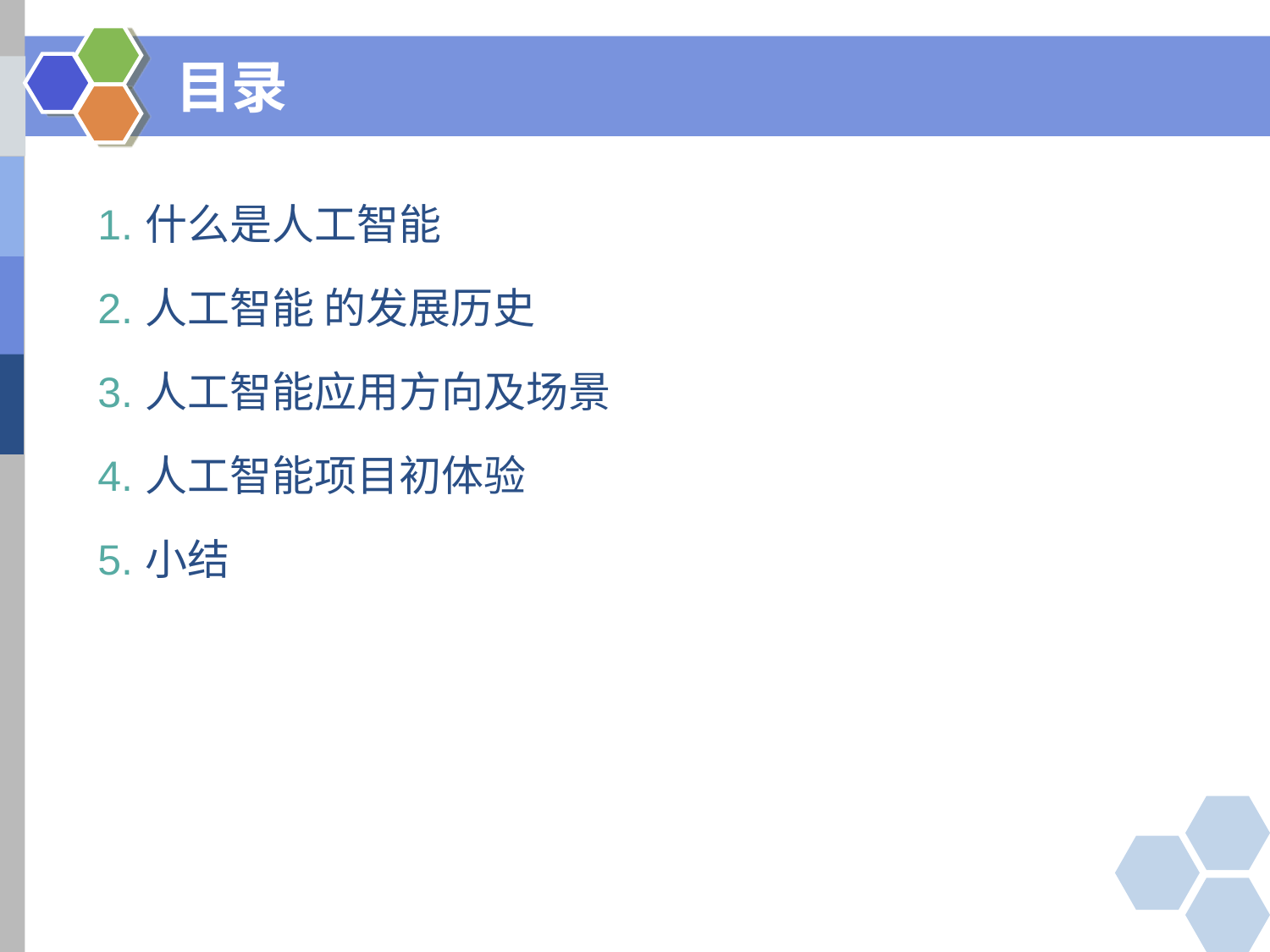

什么是人工智能
人工智能 的发展历史
人工智能应用方向及场景
人工智能项目初体验
小结